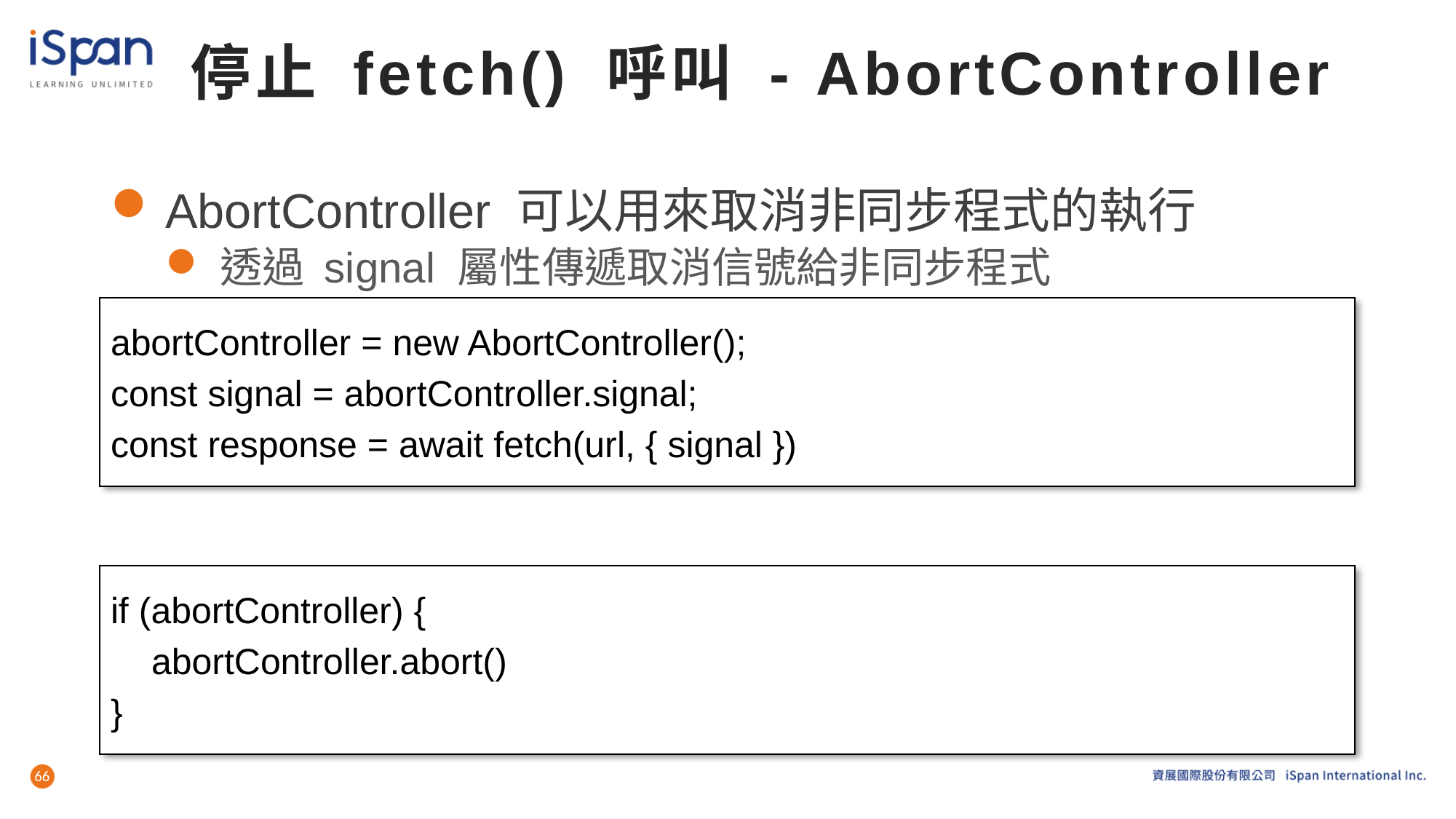

# 停止 fetch() 呼叫 - AbortController
AbortController 可以用來取消非同步程式的執行
透過 signal 屬性傳遞取消信號給非同步程式

透過 abort() 方法，取消非同步程式
abortController = new AbortController();
const signal = abortController.signal;
const response = await fetch(url, { signal })
if (abortController) {
    abortController.abort()
}
66